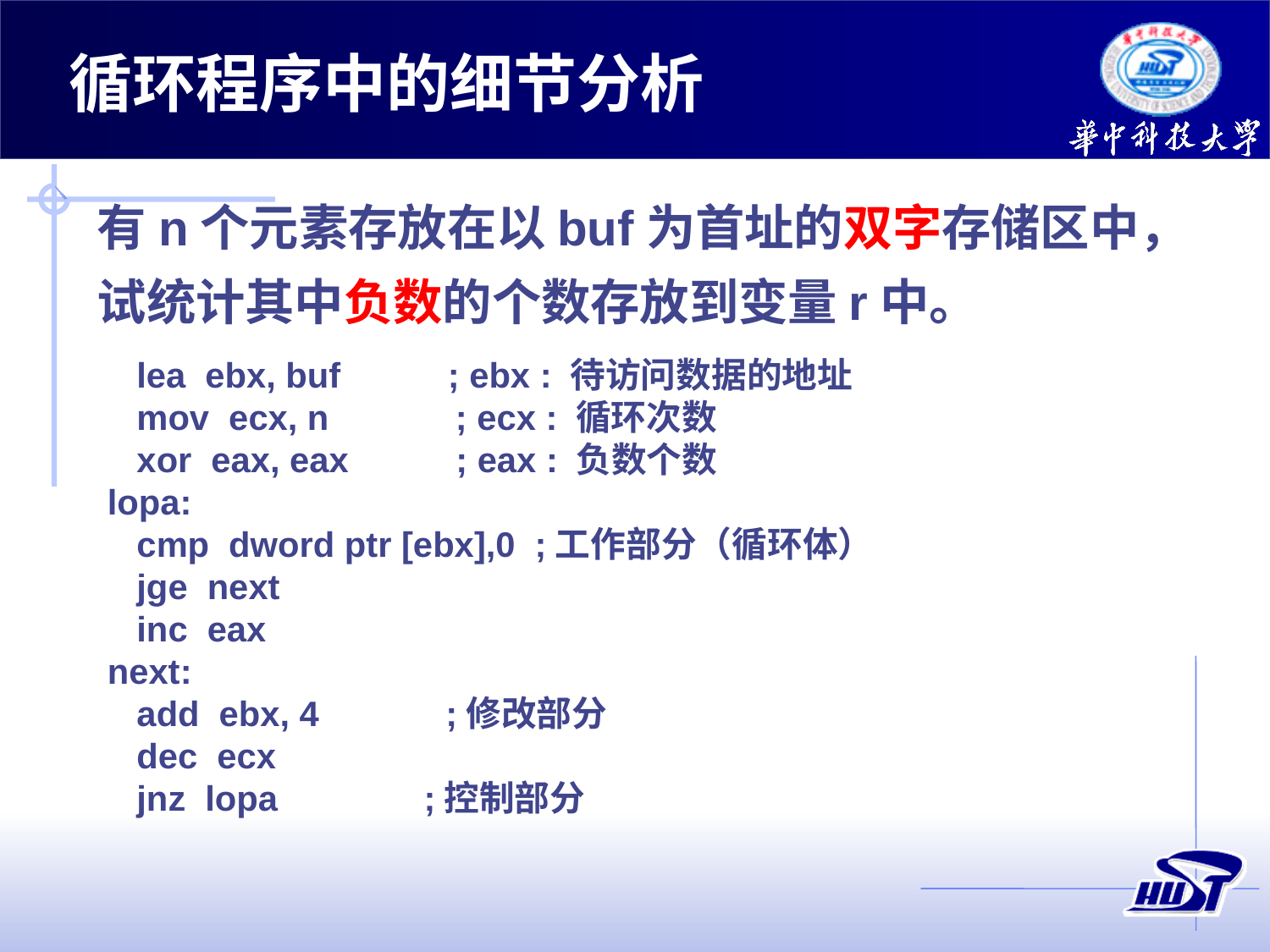

循环程序中的细节分析
有n个元素存放在以buf为首址的双字存储区中，
试统计其中负数的个数存放到变量r中。
   lea  ebx, buf           ; ebx : 待访问数据的地址
   mov  ecx, n             ; ecx : 循环次数
   xor  eax, eax           ; eax : 负数个数
lopa:
   cmp  dword ptr [ebx],0  ;工作部分（循环体）
   jge  next
   inc  eax
next:
   add  ebx, 4             ;修改部分
   dec  ecx
   jnz  lopa               ;控制部分